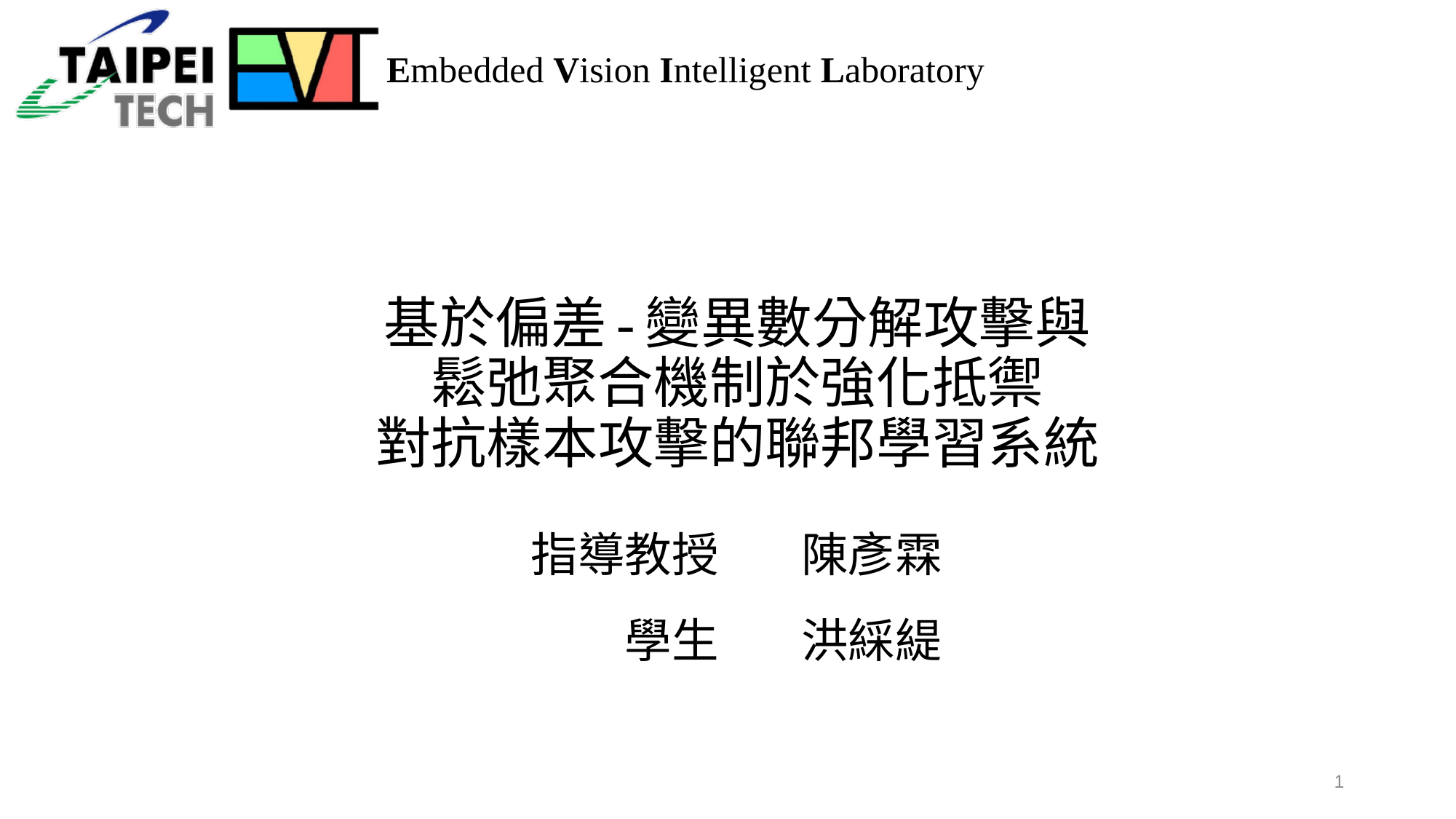

# 基於偏差-變異數分解攻擊與 鬆弛聚合機制於強化抵禦 對抗樣本攻擊的聯邦學習系統
| 指導教授 | 陳彥霖 |
| --- | --- |
| 學生 | 洪綵緹 |
1